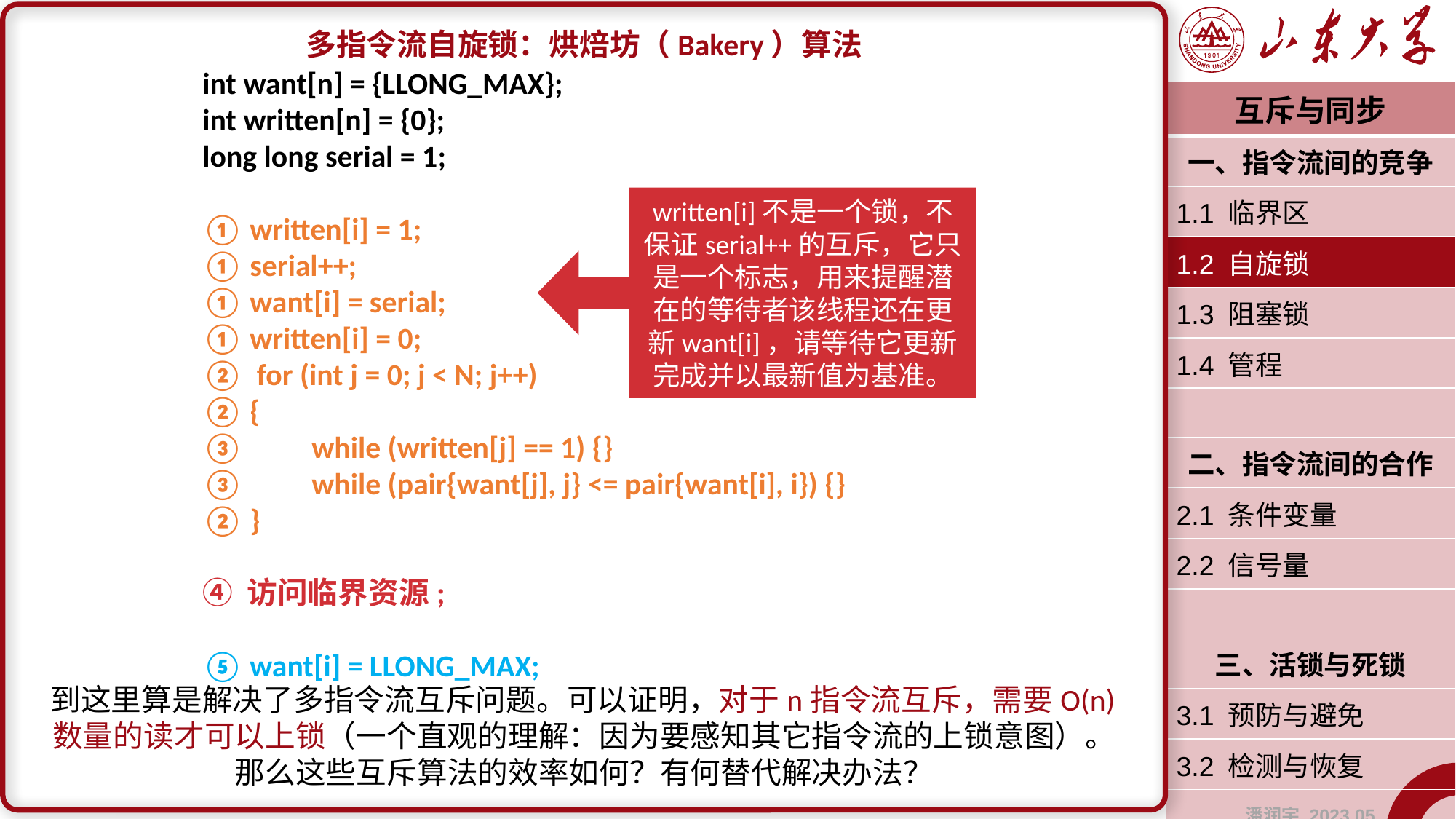

多指令流自旋锁：烘焙坊（Bakery）算法

到这里算是解决了多指令流互斥问题。可以证明，对于n指令流互斥，需要O(n)数量的读才可以上锁（一个直观的理解：因为要感知其它指令流的上锁意图）。
那么这些互斥算法的效率如何？有何替代解决办法？
int want[n] = {LLONG_MAX};
int written[n] = {0};
long long serial = 1;

① written[i] = 1;
① serial++;
① want[i] = serial;
① written[i] = 0;
②  for (int j = 0; j < N; j++)
② {
③	while (written[j] == 1) {}
③	while (pair{want[j], j} <= pair{want[i], i}) {}
② }

④ 访问临界资源;

⑤ want[i] = LLONG_MAX;
| 互斥与同步 |
| --- |
| 一、指令流间的竞争 |
| 1.1 临界区 |
| 1.2 自旋锁 |
| 1.3 阻塞锁 |
| 1.4 管程 |
|  |
| 二、指令流间的合作 |
| 2.1 条件变量 |
| 2.2 信号量 |
|  |
| 三、活锁与死锁 |
| 3.1 预防与避免 |
| 3.2 检测与恢复 |
| 潘润宇 2023.05 |
written[i]不是一个锁，不保证serial++的互斥，它只是一个标志，用来提醒潜在的等待者该线程还在更新want[i]，请等待它更新完成并以最新值为基准。